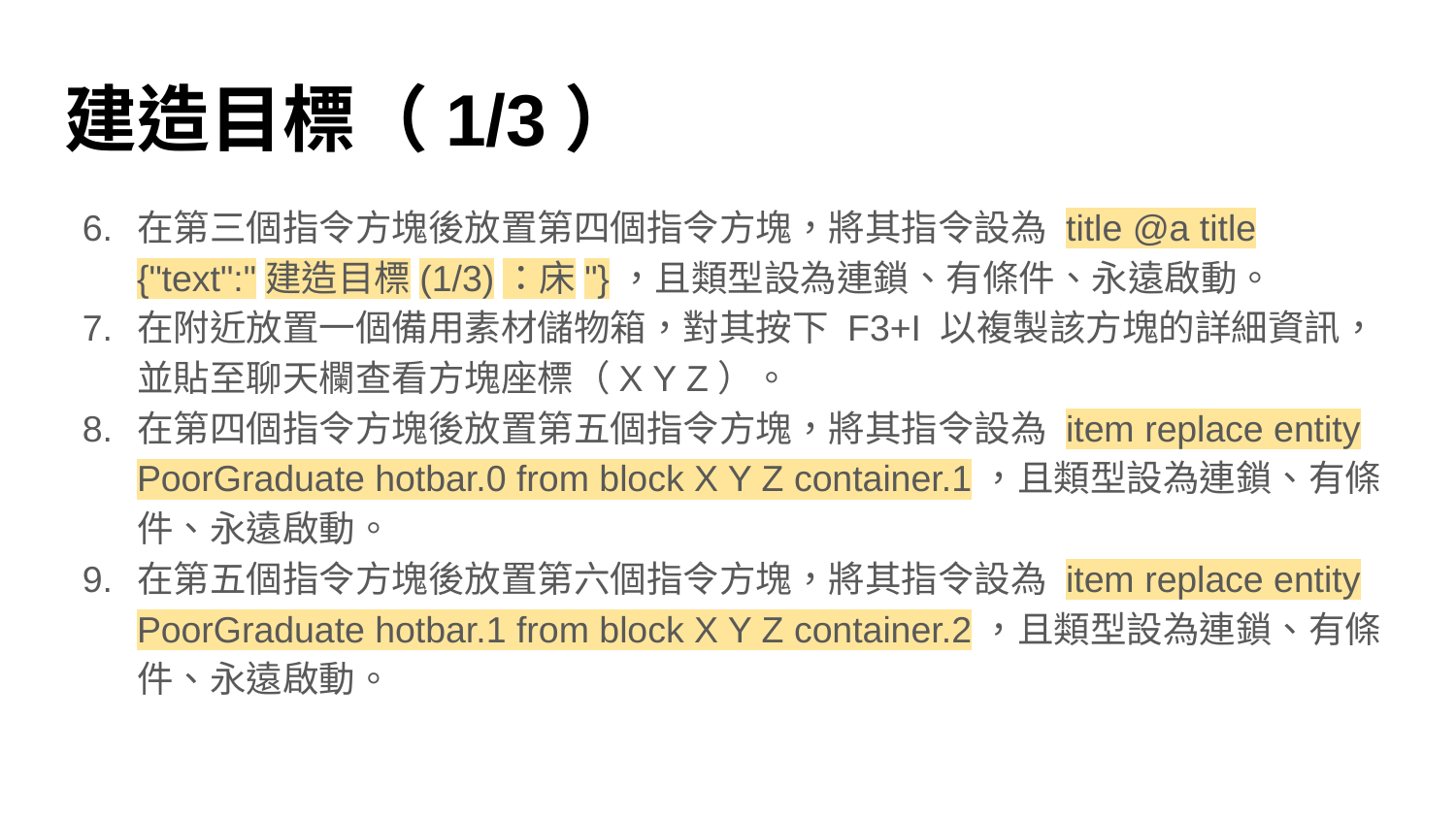

# 建造目標（1/3）
在第三個指令方塊後放置第四個指令方塊，將其指令設為 title @a title {"text":"建造目標(1/3)：床"}，且類型設為連鎖、有條件、永遠啟動。
在附近放置一個備用素材儲物箱，對其按下 F3+I 以複製該方塊的詳細資訊，並貼至聊天欄查看方塊座標（X Y Z）。
在第四個指令方塊後放置第五個指令方塊，將其指令設為 item replace entity PoorGraduate hotbar.0 from block X Y Z container.1，且類型設為連鎖、有條件、永遠啟動。
在第五個指令方塊後放置第六個指令方塊，將其指令設為 item replace entity PoorGraduate hotbar.1 from block X Y Z container.2，且類型設為連鎖、有條件、永遠啟動。